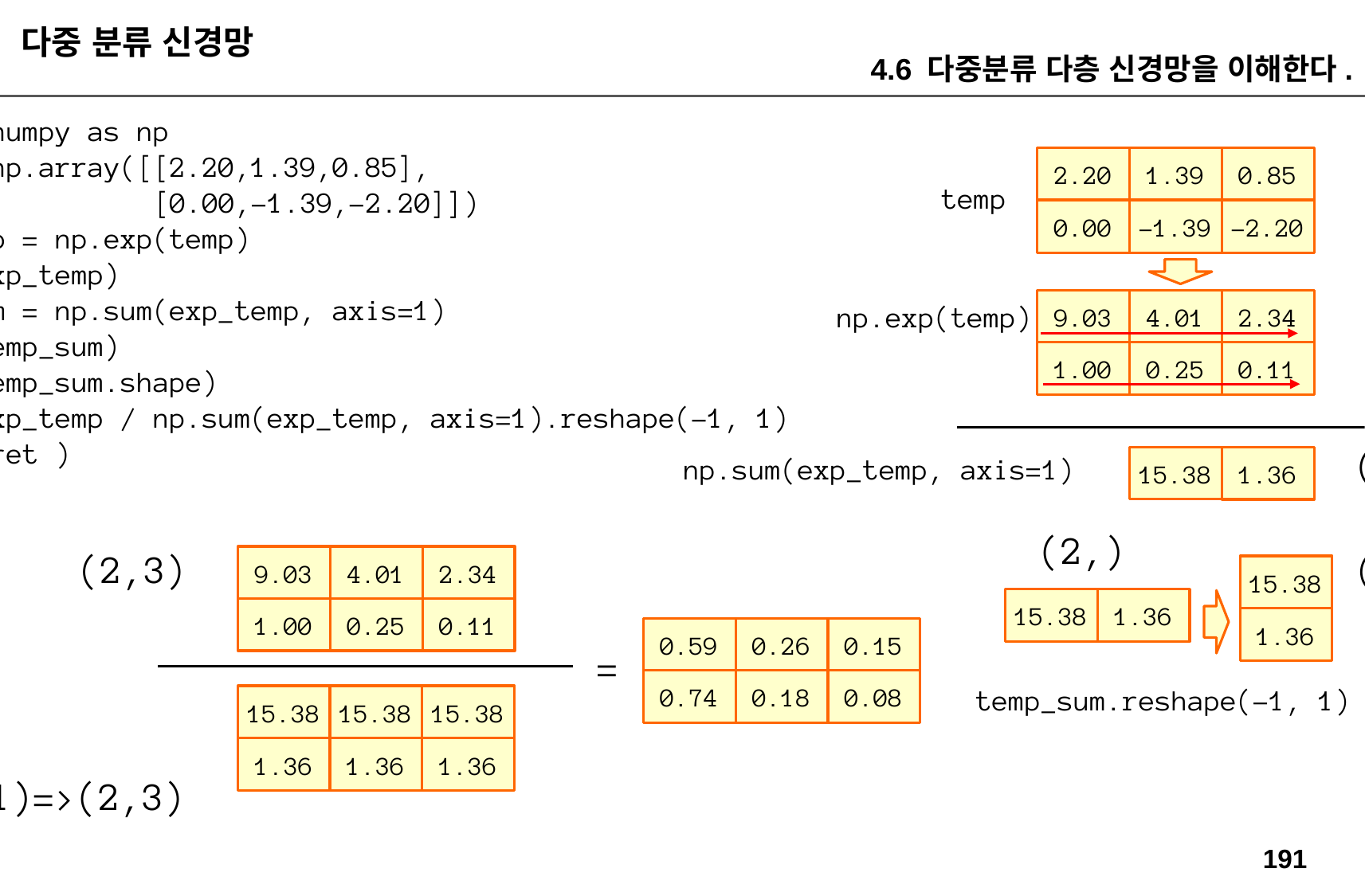

다중 분류 신경망
4.6 다중분류 다층 신경망을 이해한다.
import numpy as np
temp = np.array([[2.20,1.39,0.85],
                 [0.00,-1.39,-2.20]])
exp_temp = np.exp(temp)
print(exp_temp)
temp_sum = np.sum(exp_temp, axis=1)
print(temp_sum)
print(temp_sum.shape)
ret = exp_temp / np.sum(exp_temp, axis=1).reshape(-1, 1)
print( ret )
2.20
1.39
0.85
temp
0.00
-1.39
-2.20

9.03
4.01
2.34
np.exp(temp)
1.00
0.25
0.11
(2,)
np.sum(exp_temp, axis=1)
15.38
1.36
(2,)
(2,3)
(2,1)
9.03
4.01
2.34
15.38
15.38
1.36
1.00
0.25
0.11
1.36

0.59
0.26
0.15
=
0.74
0.18
0.08
temp_sum.reshape(-1, 1)
15.38
15.38
15.38
1.36
1.36
1.36
(2,1)=>(2,3)